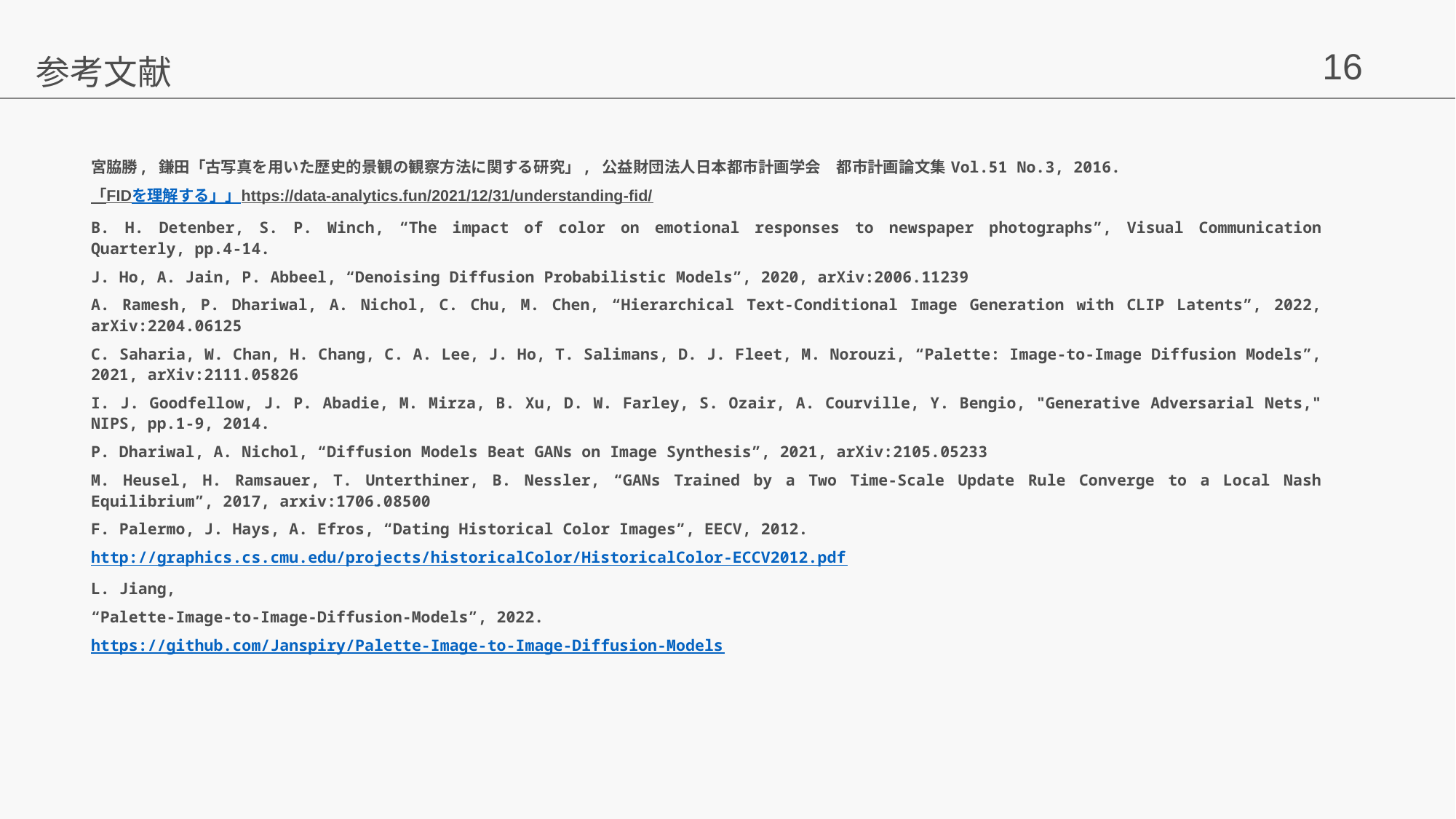

参考文献
宮脇勝, 鎌田「古写真を用いた歴史的景観の観察方法に関する研究」, 公益財団法人日本都市計画学会　都市計画論文集 Vol.51 No.3, 2016.
「FIDを理解する」」https://data-analytics.fun/2021/12/31/understanding-fid/
B. H. Detenber, S. P. Winch, “The impact of color on emotional responses to newspaper photographs”, Visual Communication Quarterly, pp.4-14.
J. Ho, A. Jain, P. Abbeel, “Denoising Diffusion Probabilistic Models”, 2020, arXiv:2006.11239
A. Ramesh, P. Dhariwal, A. Nichol, C. Chu, M. Chen, “Hierarchical Text-Conditional Image Generation with CLIP Latents”, 2022, arXiv:2204.06125
C. Saharia, W. Chan, H. Chang, C. A. Lee, J. Ho, T. Salimans, D. J. Fleet, M. Norouzi, “Palette: Image-to-Image Diffusion Models”, 2021, arXiv:2111.05826
I. J. Goodfellow, J. P. Abadie, M. Mirza, B. Xu, D. W. Farley, S. Ozair, A. Courville, Y. Bengio, "Generative Adversarial Nets," NIPS, pp.1-9, 2014.
P. Dhariwal, A. Nichol, “Diffusion Models Beat GANs on Image Synthesis”, 2021, arXiv:2105.05233
M. Heusel, H. Ramsauer, T. Unterthiner, B. Nessler, “GANs Trained by a Two Time-Scale Update Rule Converge to a Local Nash Equilibrium”, 2017, arxiv:1706.08500
F. Palermo, J. Hays, A. Efros, “Dating Historical Color Images”, EECV, 2012.
http://graphics.cs.cmu.edu/projects/historicalColor/HistoricalColor-ECCV2012.pdf
L. Jiang,
“Palette-Image-to-Image-Diffusion-Models”, 2022.
https://github.com/Janspiry/Palette-Image-to-Image-Diffusion-Models